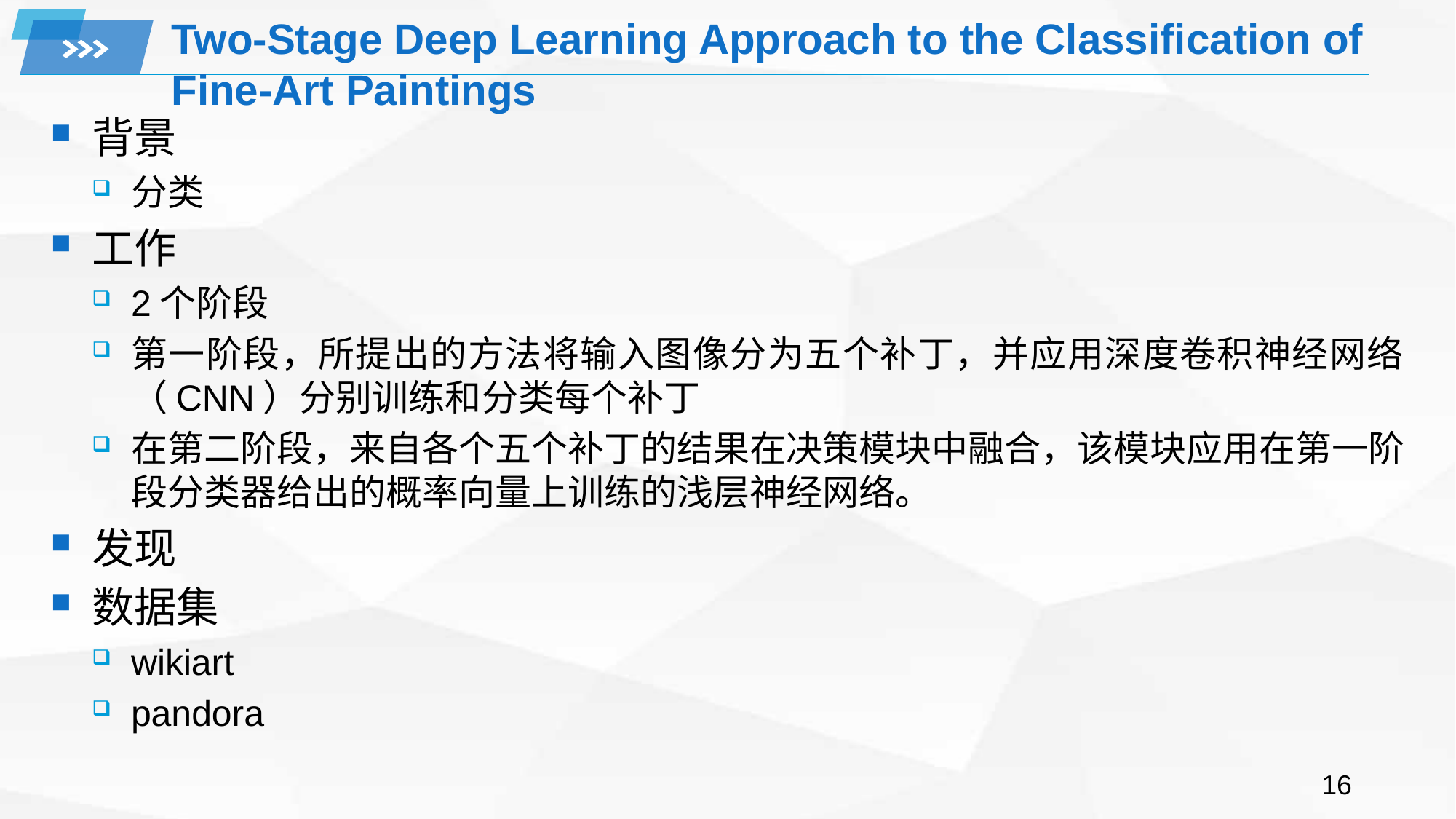

# Two-Stage Deep Learning Approach to the Classification of Fine-Art Paintings
背景
分类
工作
2个阶段
第一阶段，所提出的方法将输入图像分为五个补丁，并应用深度卷积神经网络（CNN）分别训练和分类每个补丁
在第二阶段，来自各个五个补丁的结果在决策模块中融合，该模块应用在第一阶段分类器给出的概率向量上训练的浅层神经网络。
发现
数据集
wikiart
pandora